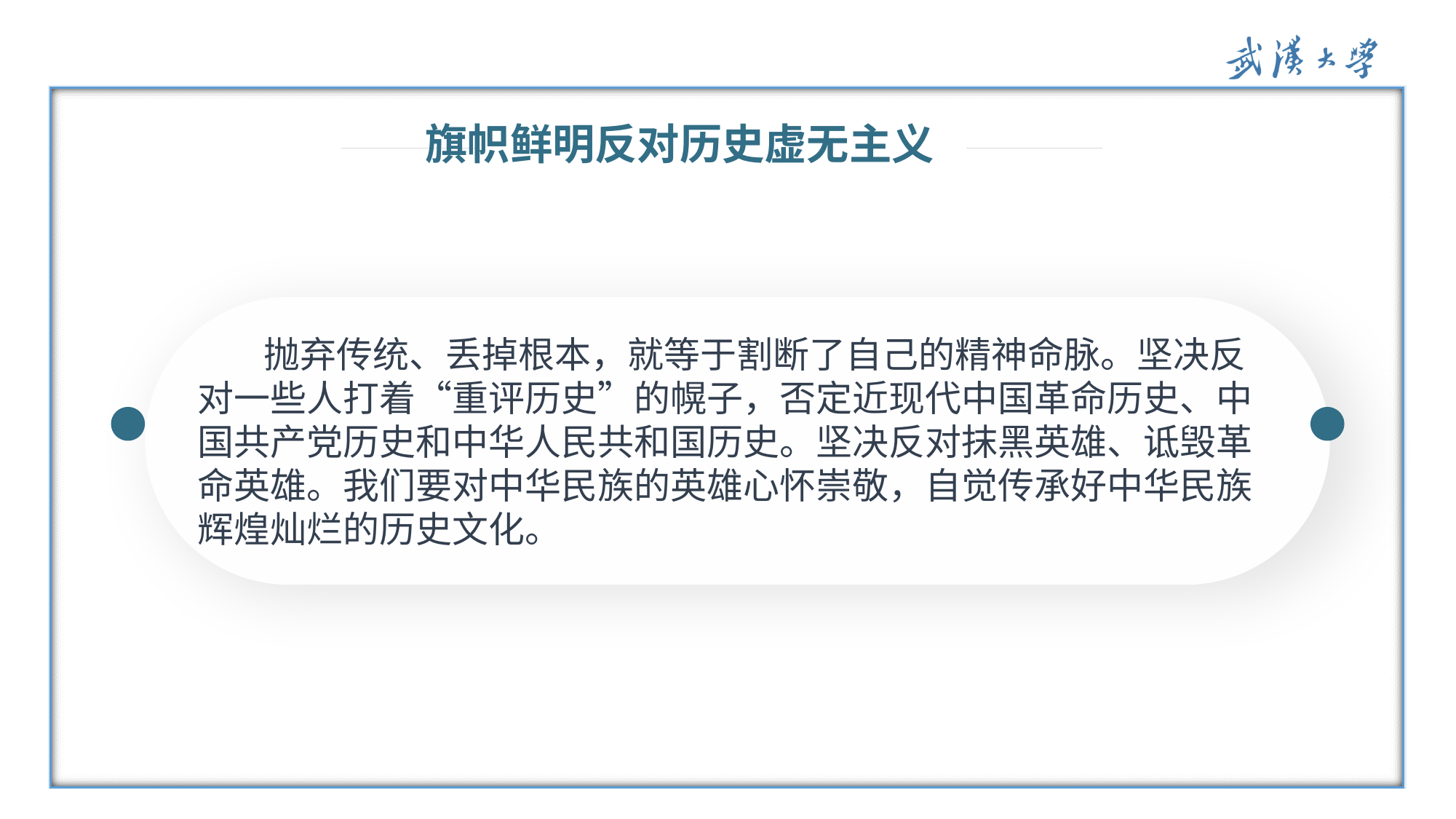

旗帜鲜明反对历史虚无主义
       抛弃传统、丢掉根本，就等于割断了自己的精神命脉。坚决反对一些人打着“重评历史”的幌子，否定近现代中国革命历史、中国共产党历史和中华人民共和国历史。坚决反对抹黑英雄、诋毁革命英雄。我们要对中华民族的英雄心怀崇敬，自觉传承好中华民族辉煌灿烂的历史文化。